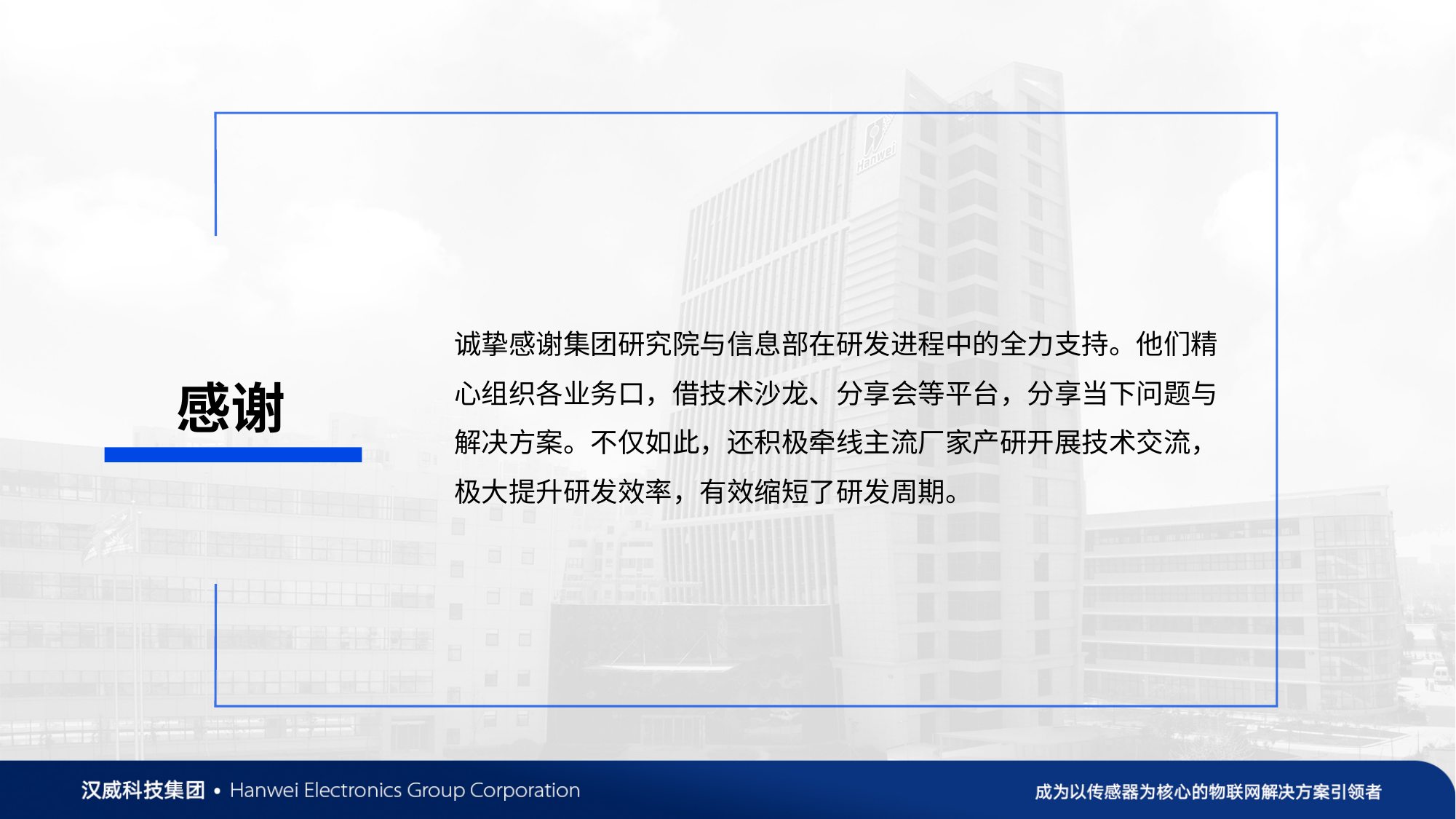

诚挚感谢集团研究院与信息部在研发进程中的全力支持。他们精心组织各业务口，借技术沙龙、分享会等平台，分享当下问题与解决方案。不仅如此，还积极牵线主流厂家产研开展技术交流，极大提升研发效率，有效缩短了研发周期。
# 感谢